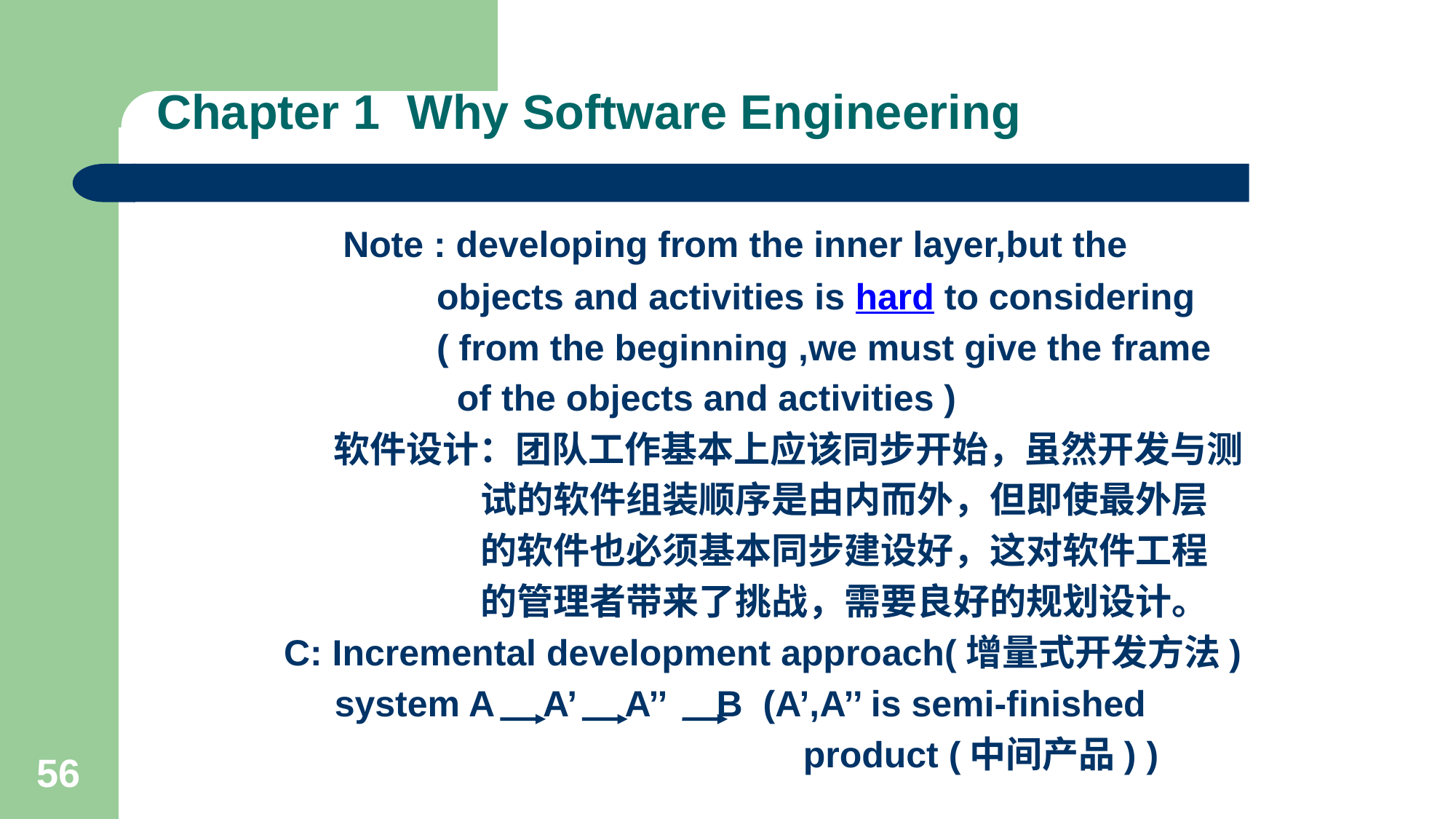

# Chapter 1  Why Software Engineering
     Note : developing from the inner layer,but the
               objects and activities is hard to considering
               ( from the beginning ,we must give the frame
                 of the objects and activities )
     软件设计：团队工作基本上应该同步开始，虽然开发与测
                       试的软件组装顺序是由内而外，但即使最外层
                       的软件也必须基本同步建设好，这对软件工程
                       的管理者带来了挑战，需要良好的规划设计。
C: Incremental development approach(增量式开发方法)
     system A     A’     A’’     B  (A’,A’’ is semi-finished
                                                   product (中间产品) )

56